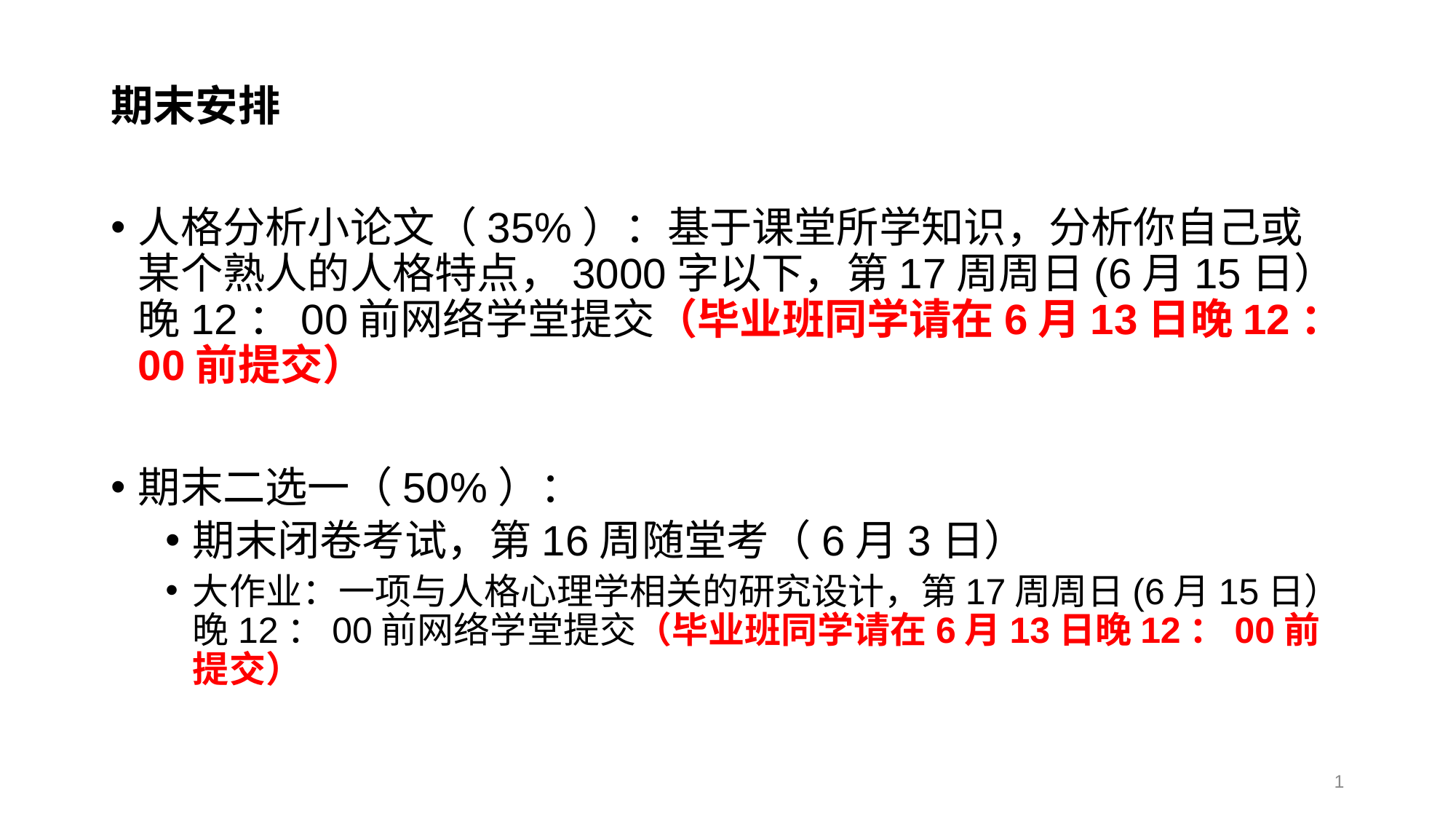

期末安排

人格分析小论文（35%）：基于课堂所学知识，分析你自己或某个熟人的人格特点，3000字以下，第17周周日(6月15日）晚12：00前网络学堂提交（毕业班同学请在6月13日晚12：00前提交）

期末二选一（50%）：
期末闭卷考试，第16周随堂考（6月3日）
大作业：一项与人格心理学相关的研究设计，第17周周日(6月15日）晚12：00前网络学堂提交（毕业班同学请在6月13日晚12：00前提交）

1